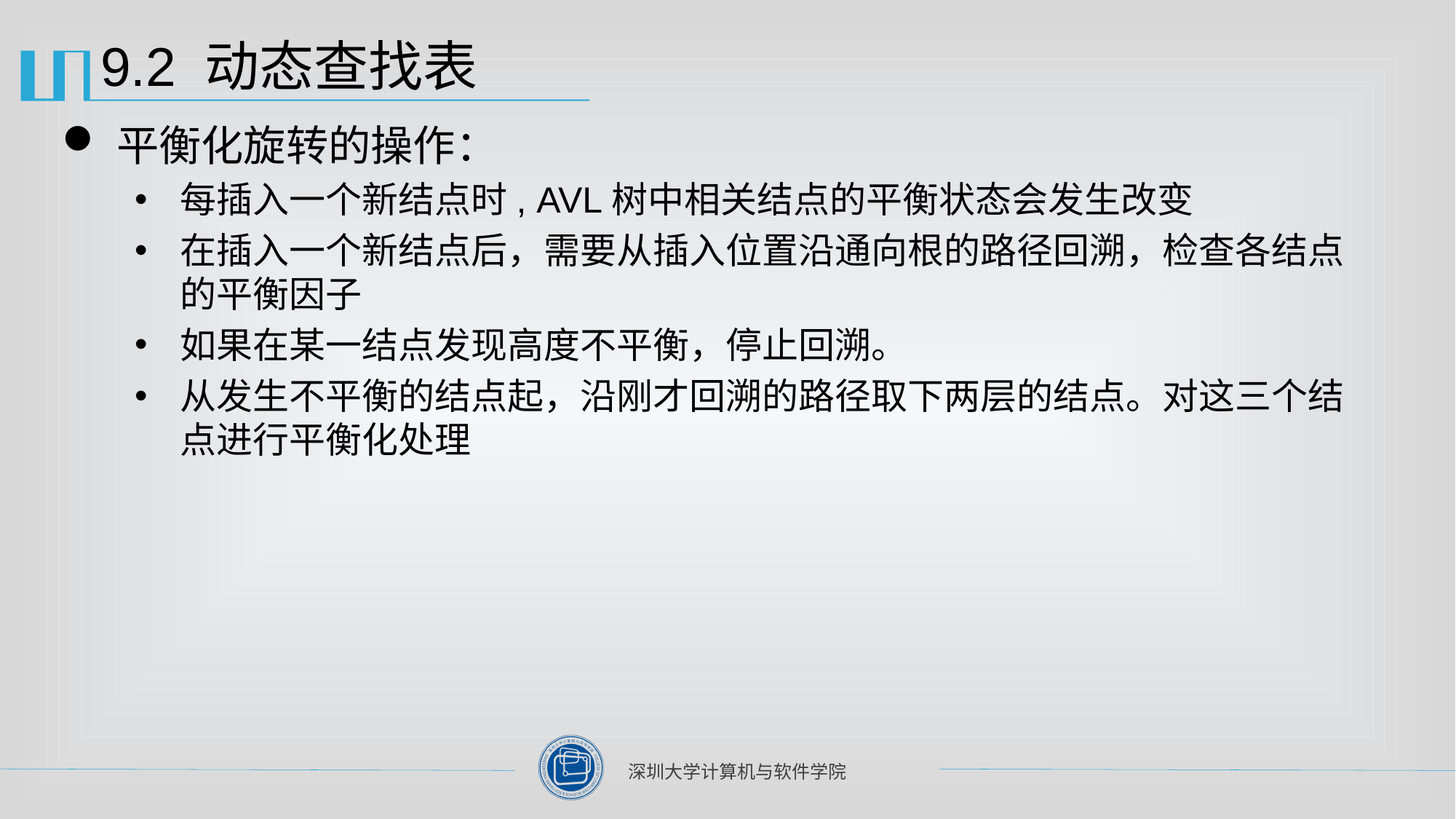

# 9.2 动态查找表
平衡化旋转的操作：
每插入一个新结点时, AVL树中相关结点的平衡状态会发生改变
在插入一个新结点后，需要从插入位置沿通向根的路径回溯，检查各结点的平衡因子
如果在某一结点发现高度不平衡，停止回溯。
从发生不平衡的结点起，沿刚才回溯的路径取下两层的结点。对这三个结点进行平衡化处理

62